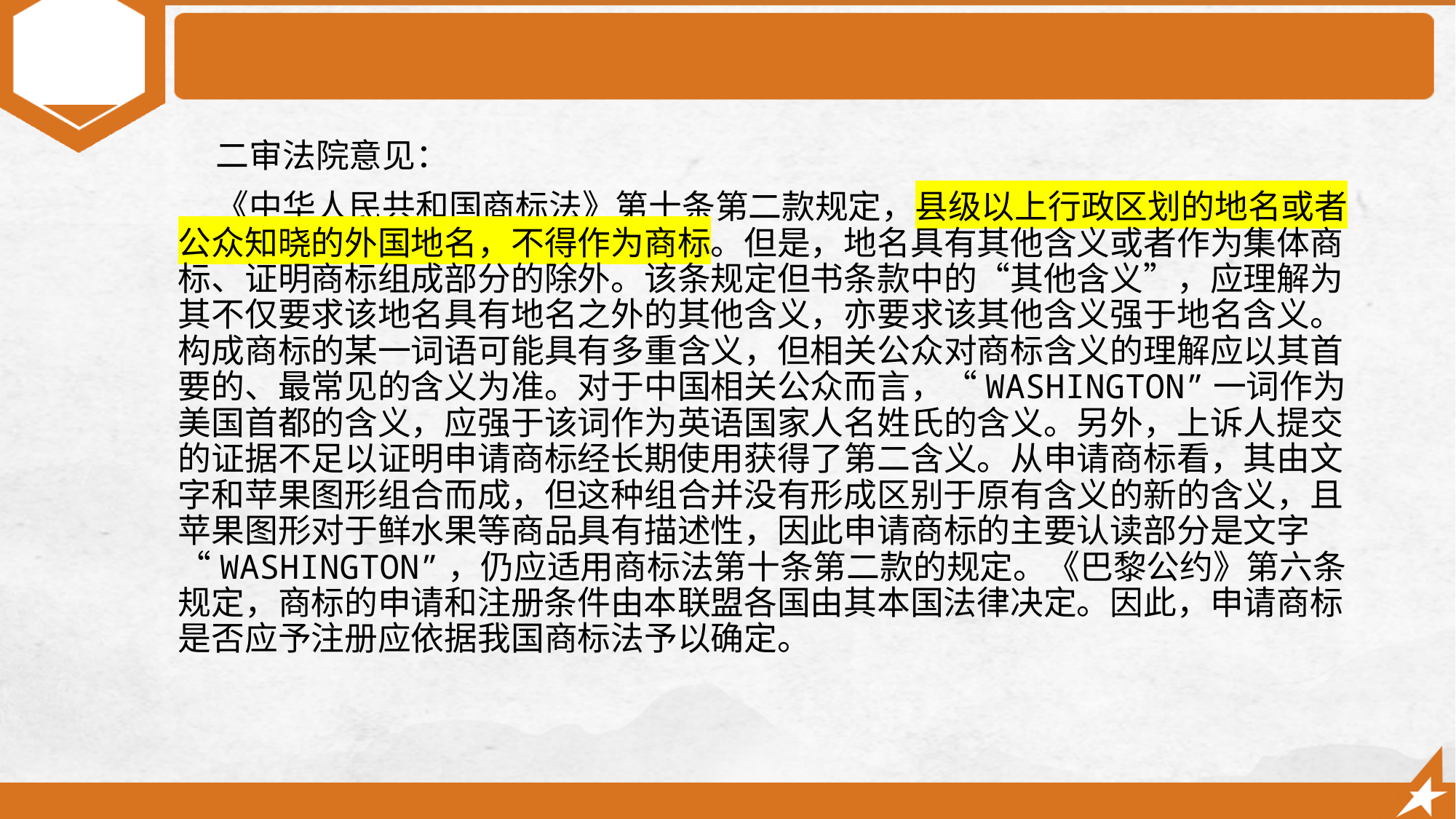

二审法院意见：
    《中华人民共和国商标法》第十条第二款规定，县级以上行政区划的地名或者公众知晓的外国地名，不得作为商标。但是，地名具有其他含义或者作为集体商标、证明商标组成部分的除外。该条规定但书条款中的“其他含义”，应理解为其不仅要求该地名具有地名之外的其他含义，亦要求该其他含义强于地名含义。构成商标的某一词语可能具有多重含义，但相关公众对商标含义的理解应以其首要的、最常见的含义为准。对于中国相关公众而言，“WASHINGTON”一词作为美国首都的含义，应强于该词作为英语国家人名姓氏的含义。另外，上诉人提交的证据不足以证明申请商标经长期使用获得了第二含义。从申请商标看，其由文字和苹果图形组合而成，但这种组合并没有形成区别于原有含义的新的含义，且苹果图形对于鲜水果等商品具有描述性，因此申请商标的主要认读部分是文字“WASHINGTON”，仍应适用商标法第十条第二款的规定。《巴黎公约》第六条规定，商标的申请和注册条件由本联盟各国由其本国法律决定。因此，申请商标是否应予注册应依据我国商标法予以确定。